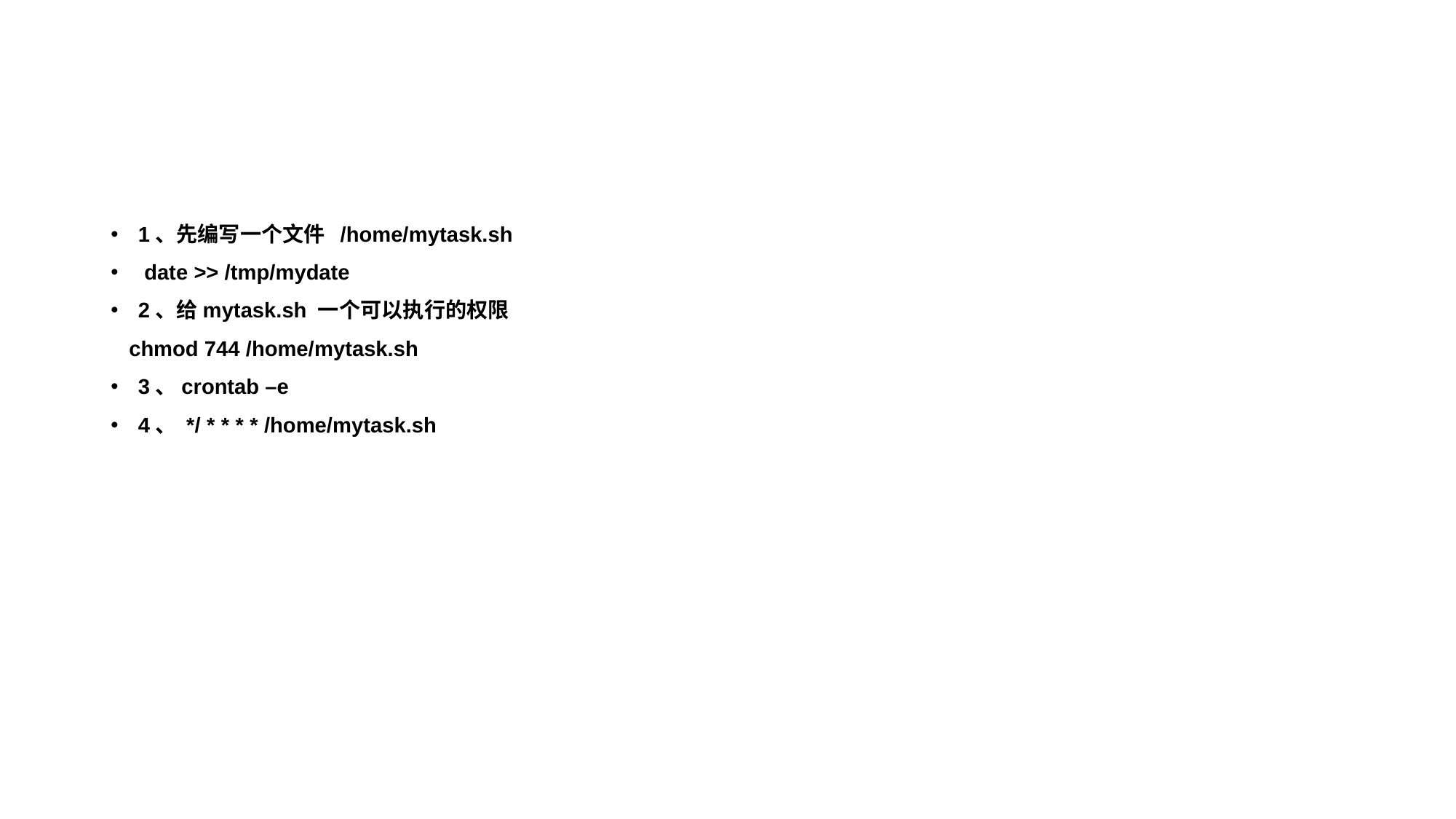

#
1、先编写一个文件  /home/mytask.sh
 date >> /tmp/mydate
2、给mytask.sh 一个可以执行的权限
   chmod 744 /home/mytask.sh
3、crontab –e
4、 */ * * * * /home/mytask.sh